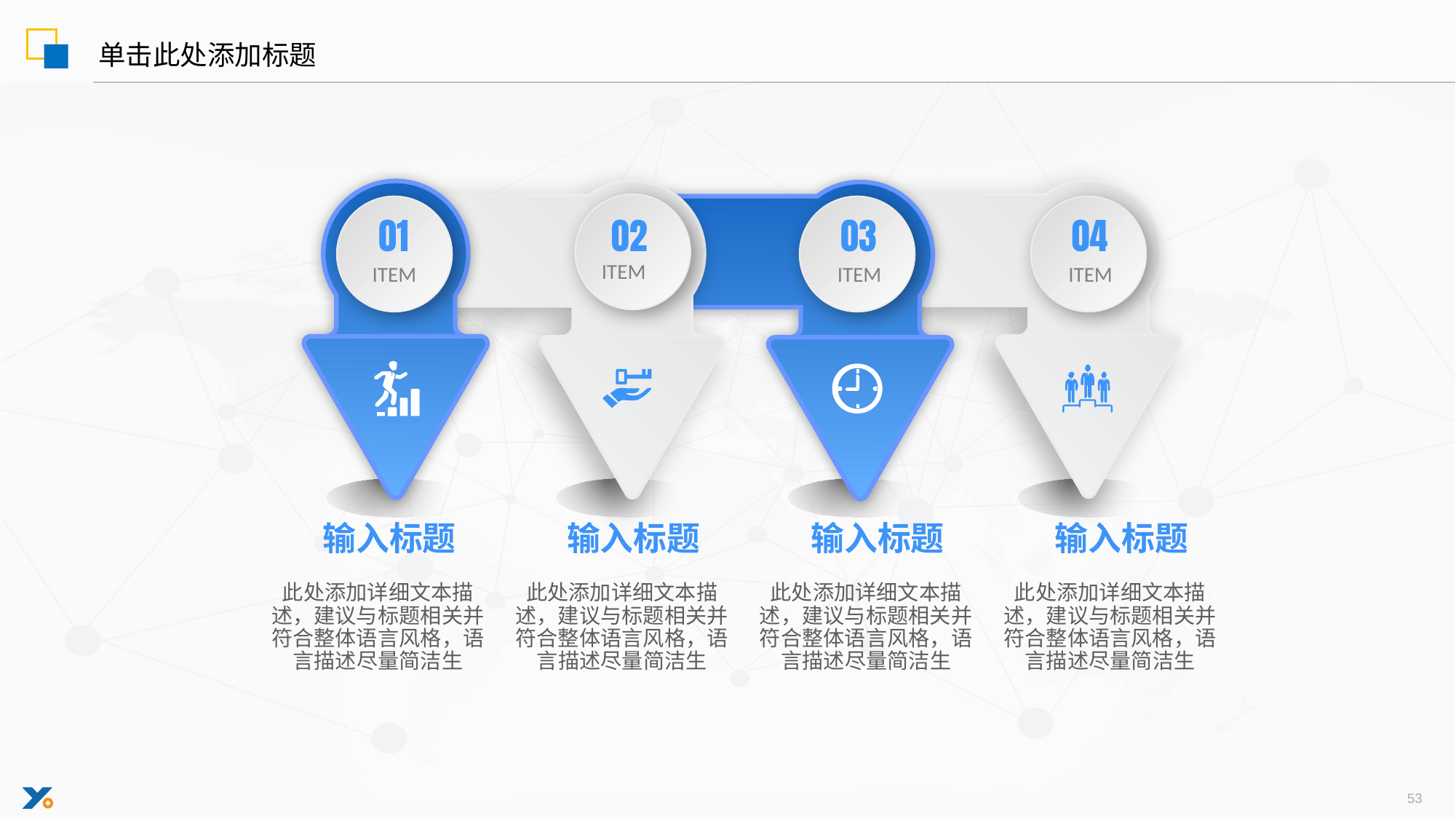

单击此处添加标题

04
ITEM

01
ITEM

02
ITEM

03
ITEM

输入标题
此处添加详细文本描述，建议与标题相关并符合整体语言风格，语言描述尽量简洁生
输入标题
此处添加详细文本描述，建议与标题相关并符合整体语言风格，语言描述尽量简洁生
输入标题
此处添加详细文本描述，建议与标题相关并符合整体语言风格，语言描述尽量简洁生
输入标题
此处添加详细文本描述，建议与标题相关并符合整体语言风格，语言描述尽量简洁生